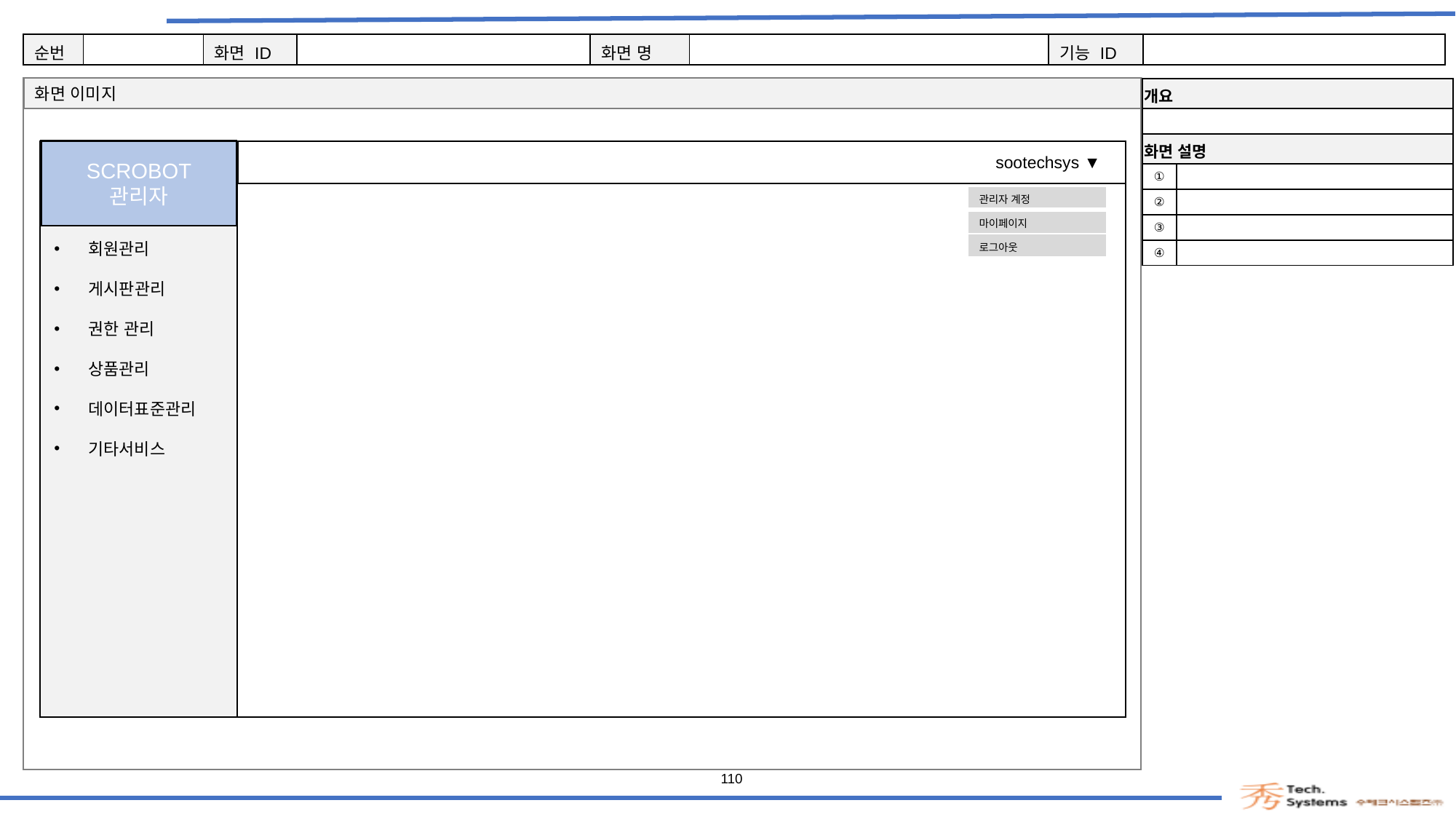

| 개요 |  |
| --- | --- |
|  |  |
| 화면 설명 | Description |
| ① |  |
| ② |  |
| ③ |  |
| ④ |  |

SCROBOT 관리자

sootechsys ▼

| 관리자 계정 |
| --- |
| 마이페이지 |
| 로그아웃 |
회원관리

게시판관리

권한 관리

상품관리

데이터표준관리

기타서비스